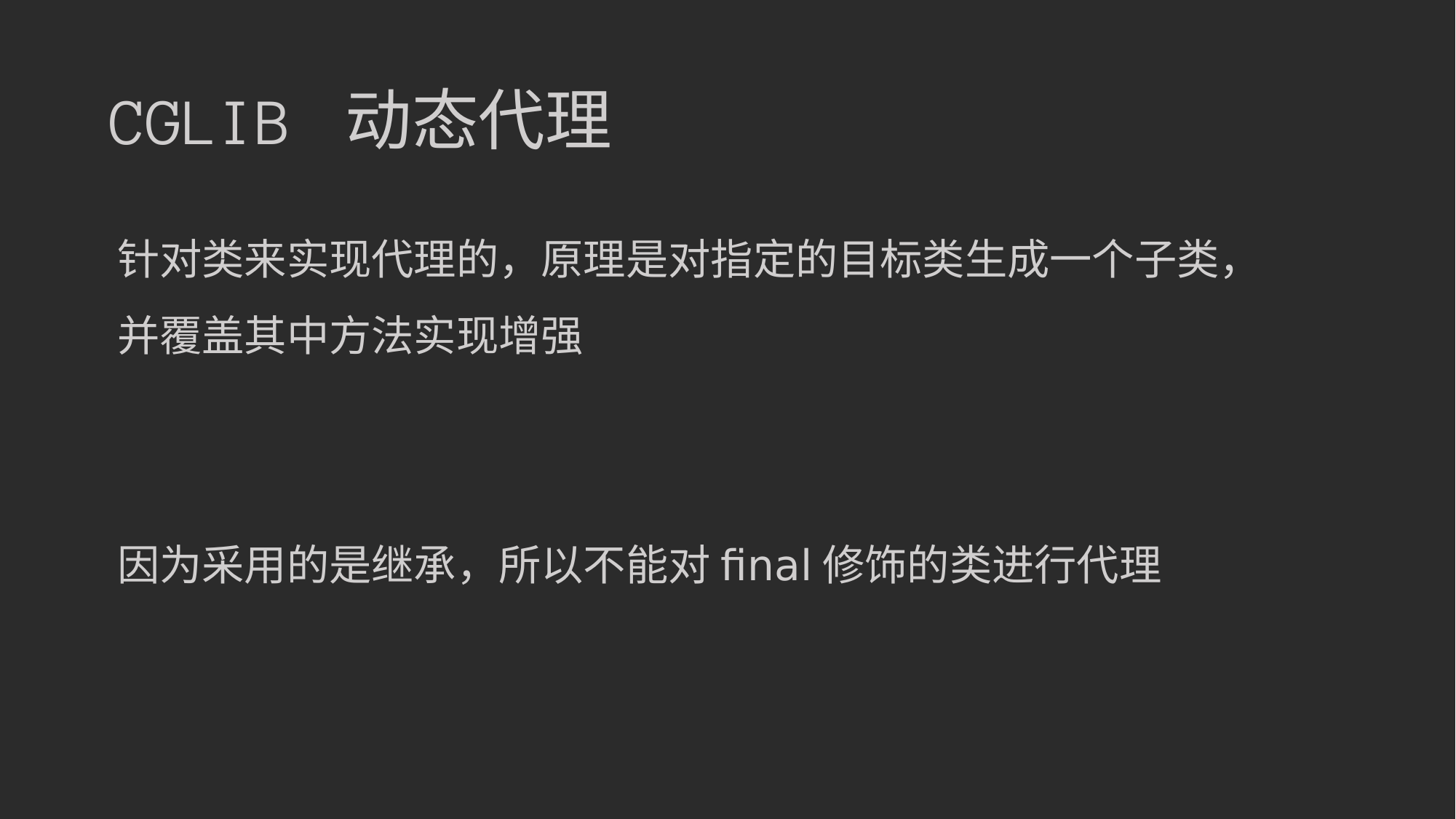

# CGLIB 动态代理
针对类来实现代理的，原理是对指定的目标类生成一个子类，
并覆盖其中方法实现增强

因为采用的是继承，所以不能对final修饰的类进行代理